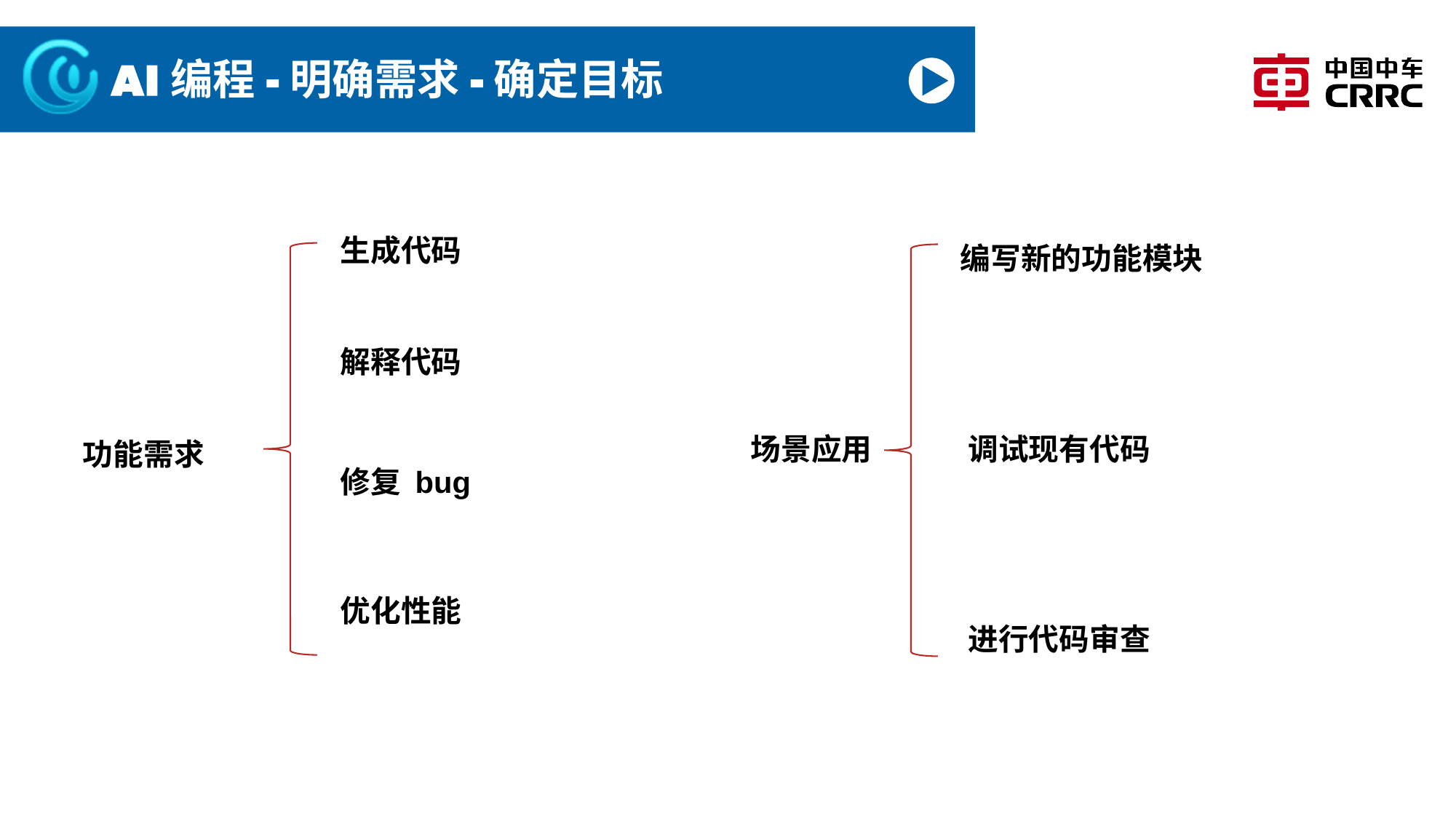

# AI编程-明确需求-确定目标
生成代码
编写新的功能模块

解释代码
场景应用
调试现有代码
功能需求
修复 bug
优化性能
进行代码审查
49